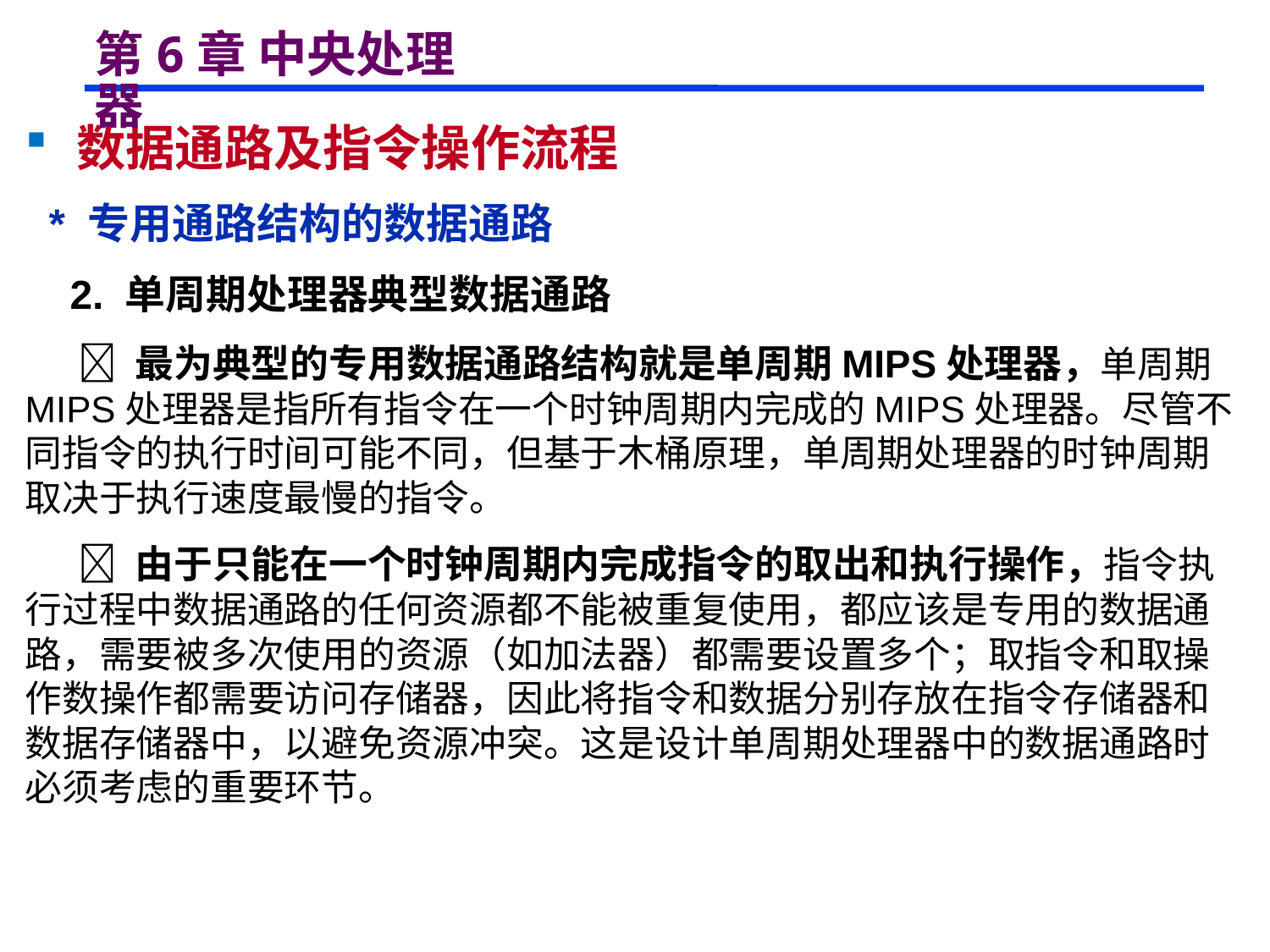

# 第6章 中央处理器
 数据通路及指令操作流程
  * 专用通路结构的数据通路
    2. 单周期处理器典型数据通路
      • 最为典型的专用数据通路结构就是单周期MIPS处理器，单周期MIPS处理器是指所有指令在一个时钟周期内完成的MIPS处理器。尽管不同指令的执行时间可能不同，但基于木桶原理，单周期处理器的时钟周期取决于执行速度最慢的指令。
      • 由于只能在一个时钟周期内完成指令的取出和执行操作，指令执行过程中数据通路的任何资源都不能被重复使用，都应该是专用的数据通路，需要被多次使用的资源（如加法器）都需要设置多个；取指令和取操作数操作都需要访问存储器，因此将指令和数据分别存放在指令存储器和数据存储器中，以避免资源冲突。这是设计单周期处理器中的数据通路时必须考虑的重要环节。